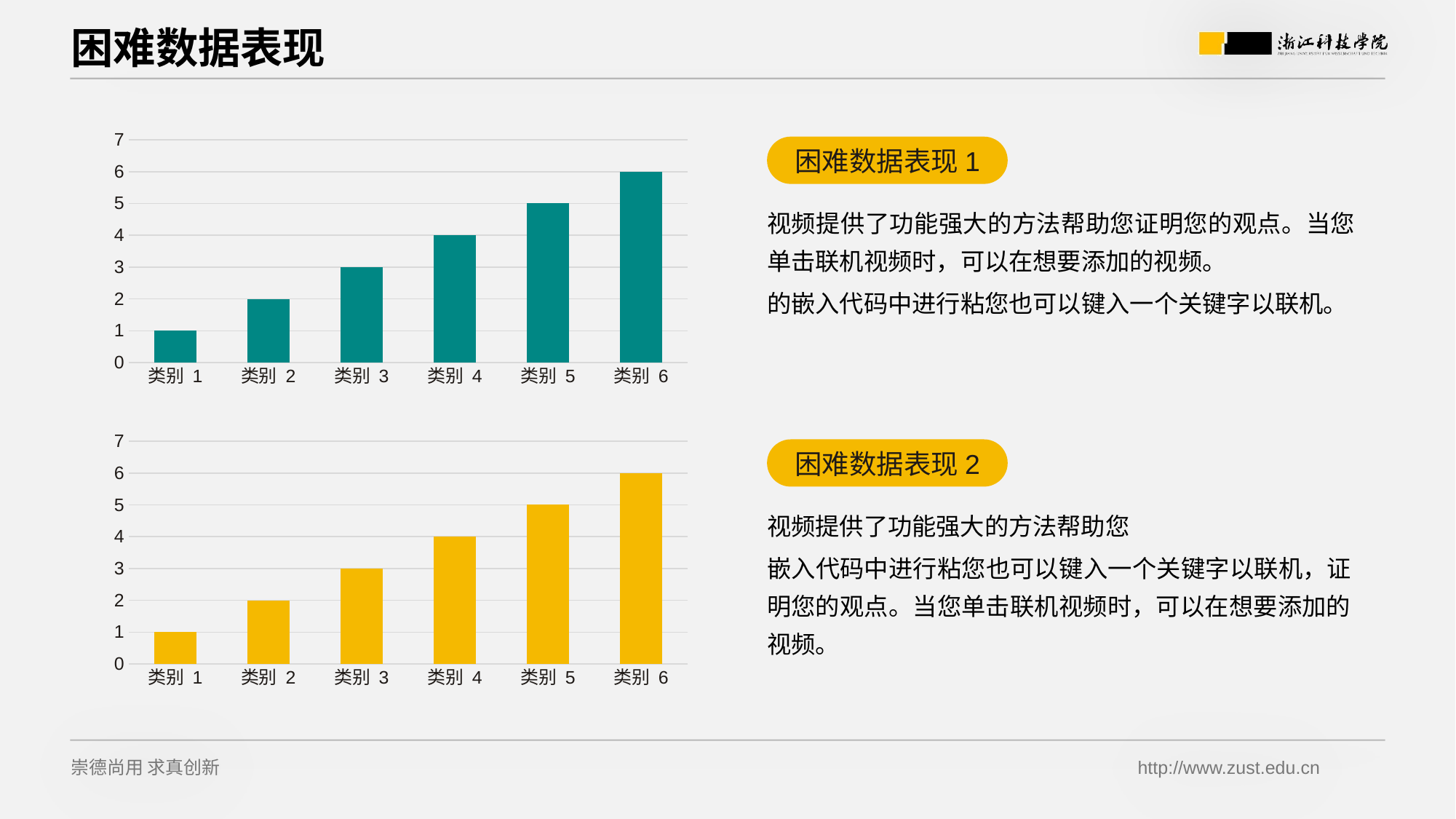

# 困难数据表现

### Chart

| Category | 系列 1 |
|---|---|
| 类别 1 | 1.0 |
| 类别 2 | 2.0 |
| 类别 3 | 3.0 |
| 类别 4 | 4.0 |
| 类别 5 | 5.0 |
| 类别 6 | 6.0 |
困难数据表现1
视频提供了功能强大的方法帮助您证明您的观点。当您单击联机视频时，可以在想要添加的视频。
的嵌入代码中进行粘您也可以键入一个关键字以联机。

### Chart

| Category | 系列 1 |
|---|---|
| 类别 1 | 1.0 |
| 类别 2 | 2.0 |
| 类别 3 | 3.0 |
| 类别 4 | 4.0 |
| 类别 5 | 5.0 |
| 类别 6 | 6.0 |
困难数据表现2
视频提供了功能强大的方法帮助您
嵌入代码中进行粘您也可以键入一个关键字以联机，证明您的观点。当您单击联机视频时，可以在想要添加的视频。